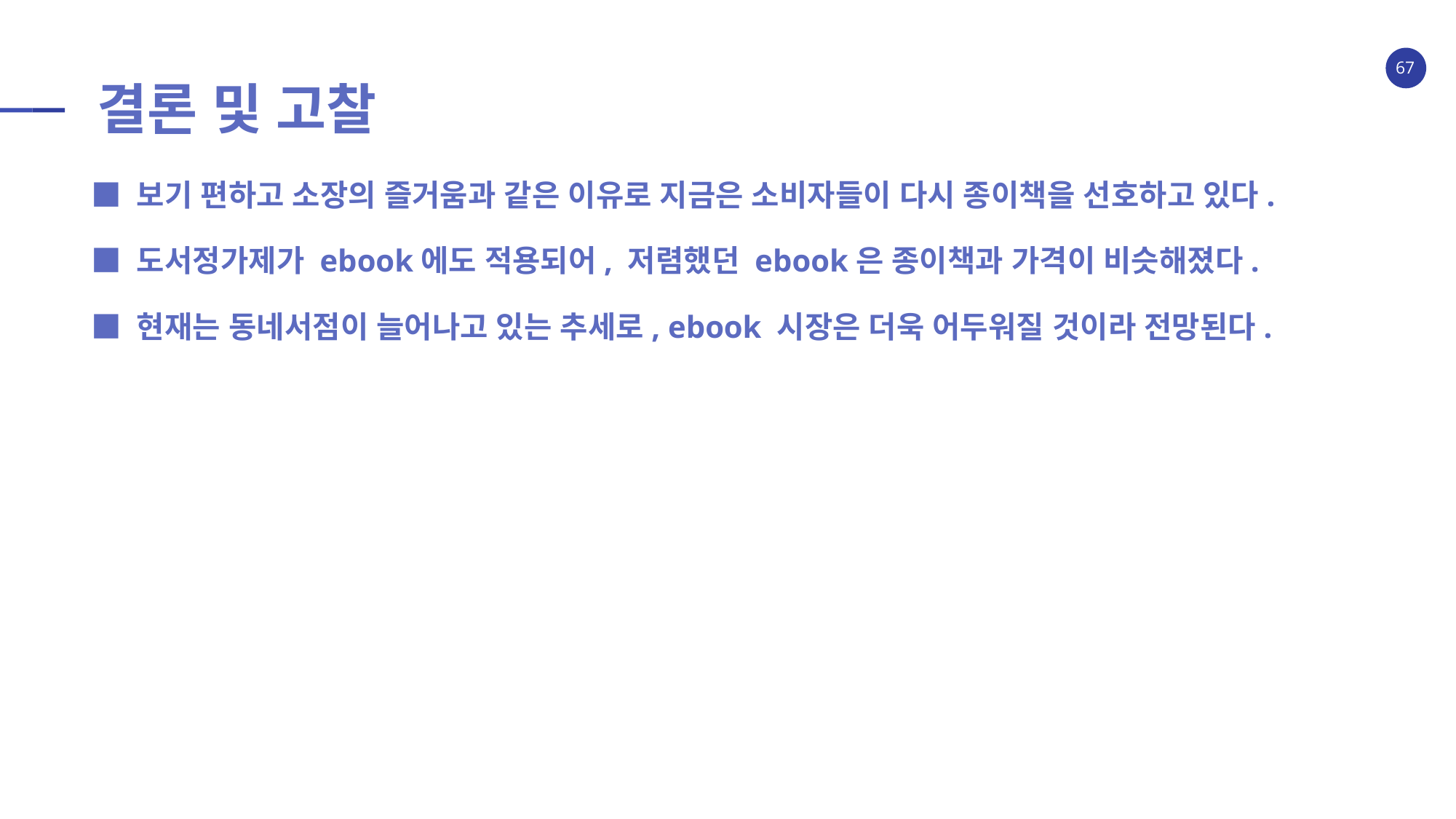

# 결론 및 고찰
■ 보기 편하고 소장의 즐거움과 같은 이유로 지금은 소비자들이 다시 종이책을 선호하고 있다.

■ 도서정가제가 ebook에도 적용되어, 저렴했던 ebook은 종이책과 가격이 비슷해졌다.

■ 현재는 동네서점이 늘어나고 있는 추세로, ebook 시장은 더욱 어두워질 것이라 전망된다.